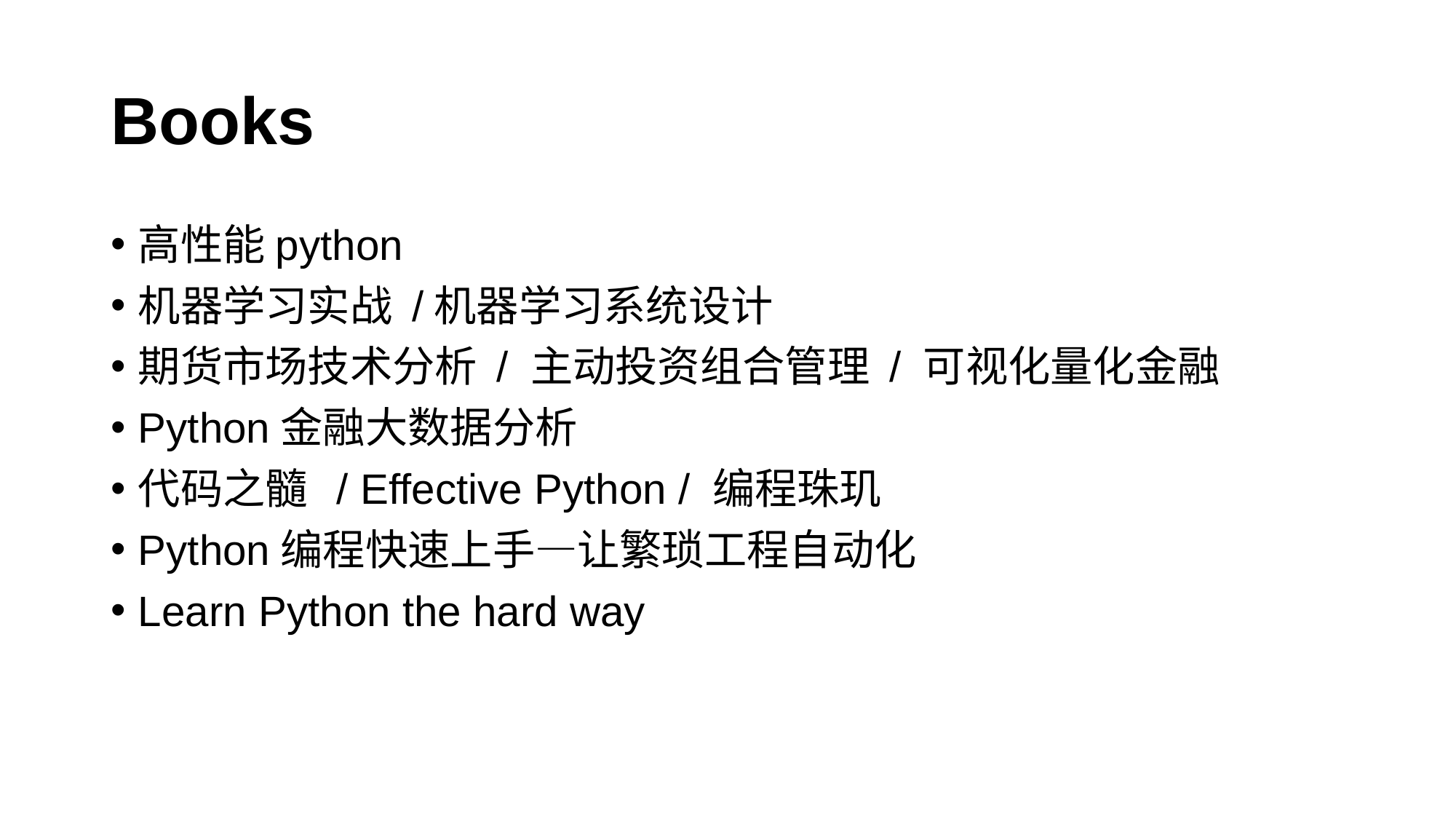

# Books
高性能python
机器学习实战 /机器学习系统设计
期货市场技术分析 / 主动投资组合管理 / 可视化量化金融
Python金融大数据分析
代码之髓  / Effective Python / 编程珠玑
Python编程快速上手—让繁琐工程自动化
Learn Python the hard way